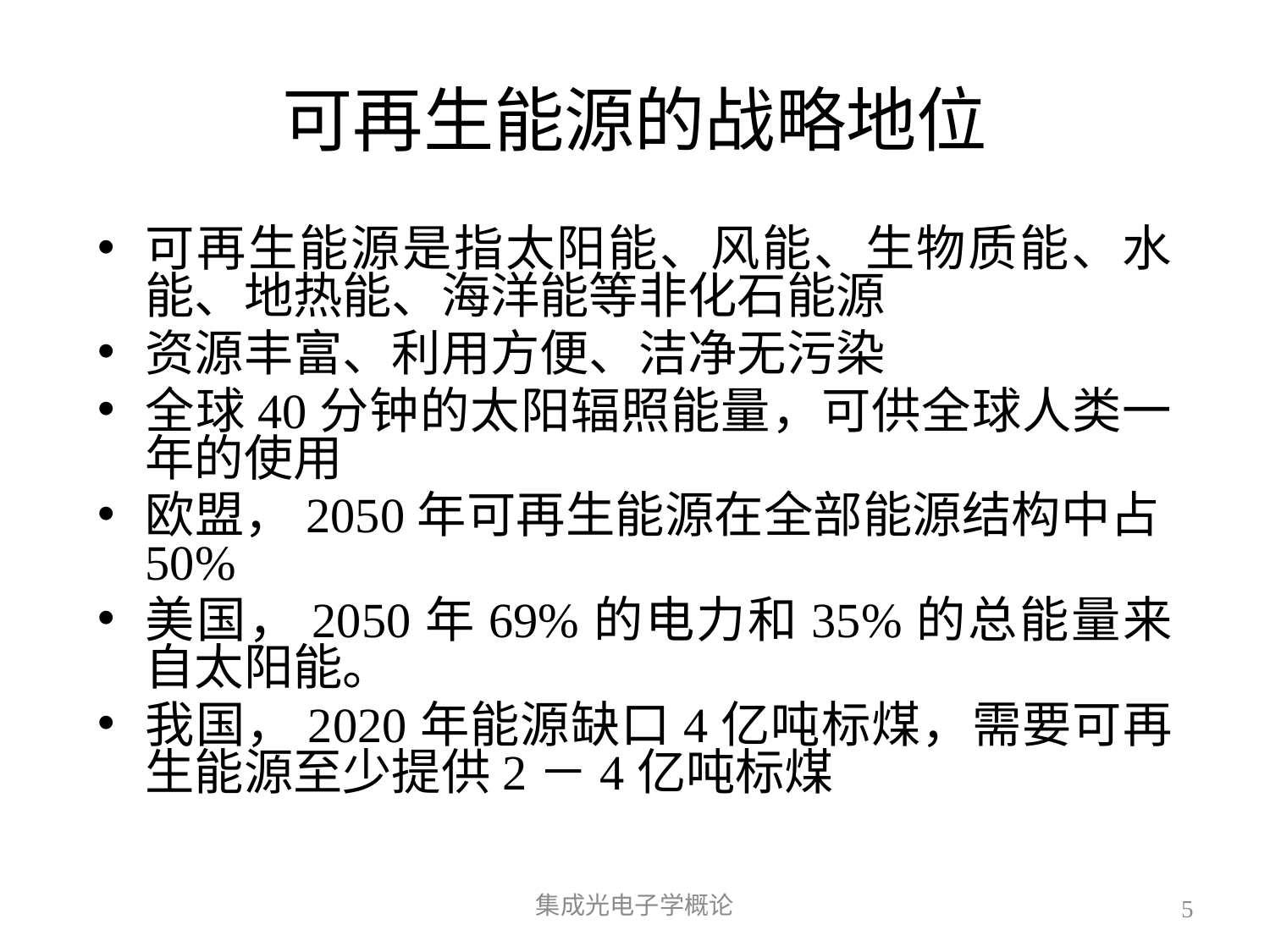

# 可再生能源的战略地位
可再生能源是指太阳能、风能、生物质能、水能、地热能、海洋能等非化石能源
资源丰富、利用方便、洁净无污染
全球40分钟的太阳辐照能量，可供全球人类一年的使用
欧盟，2050年可再生能源在全部能源结构中占50%
美国，2050年69%的电力和35%的总能量来自太阳能。
我国，2020年能源缺口4亿吨标煤，需要可再生能源至少提供2－4亿吨标煤
集成光电子学概论
5